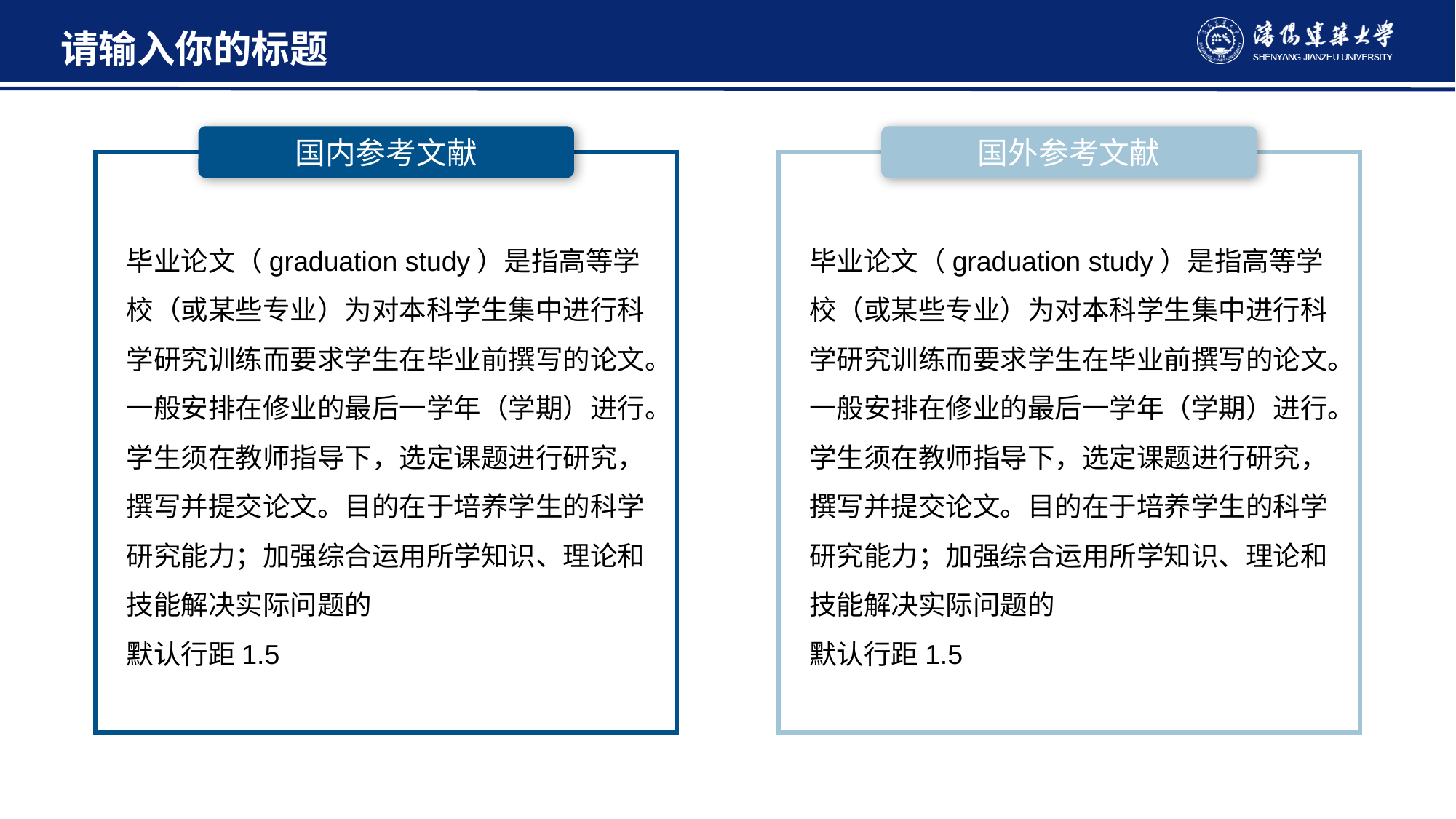

请输入你的标题
国内参考文献
国外参考文献

毕业论文（graduation study）是指高等学校（或某些专业）为对本科学生集中进行科学研究训练而要求学生在毕业前撰写的论文。
一般安排在修业的最后一学年（学期）进行。学生须在教师指导下，选定课题进行研究，撰写并提交论文。目的在于培养学生的科学研究能力；加强综合运用所学知识、理论和技能解决实际问题的
默认行距1.5

毕业论文（graduation study）是指高等学校（或某些专业）为对本科学生集中进行科学研究训练而要求学生在毕业前撰写的论文。
一般安排在修业的最后一学年（学期）进行。学生须在教师指导下，选定课题进行研究，撰写并提交论文。目的在于培养学生的科学研究能力；加强综合运用所学知识、理论和技能解决实际问题的
默认行距1.5